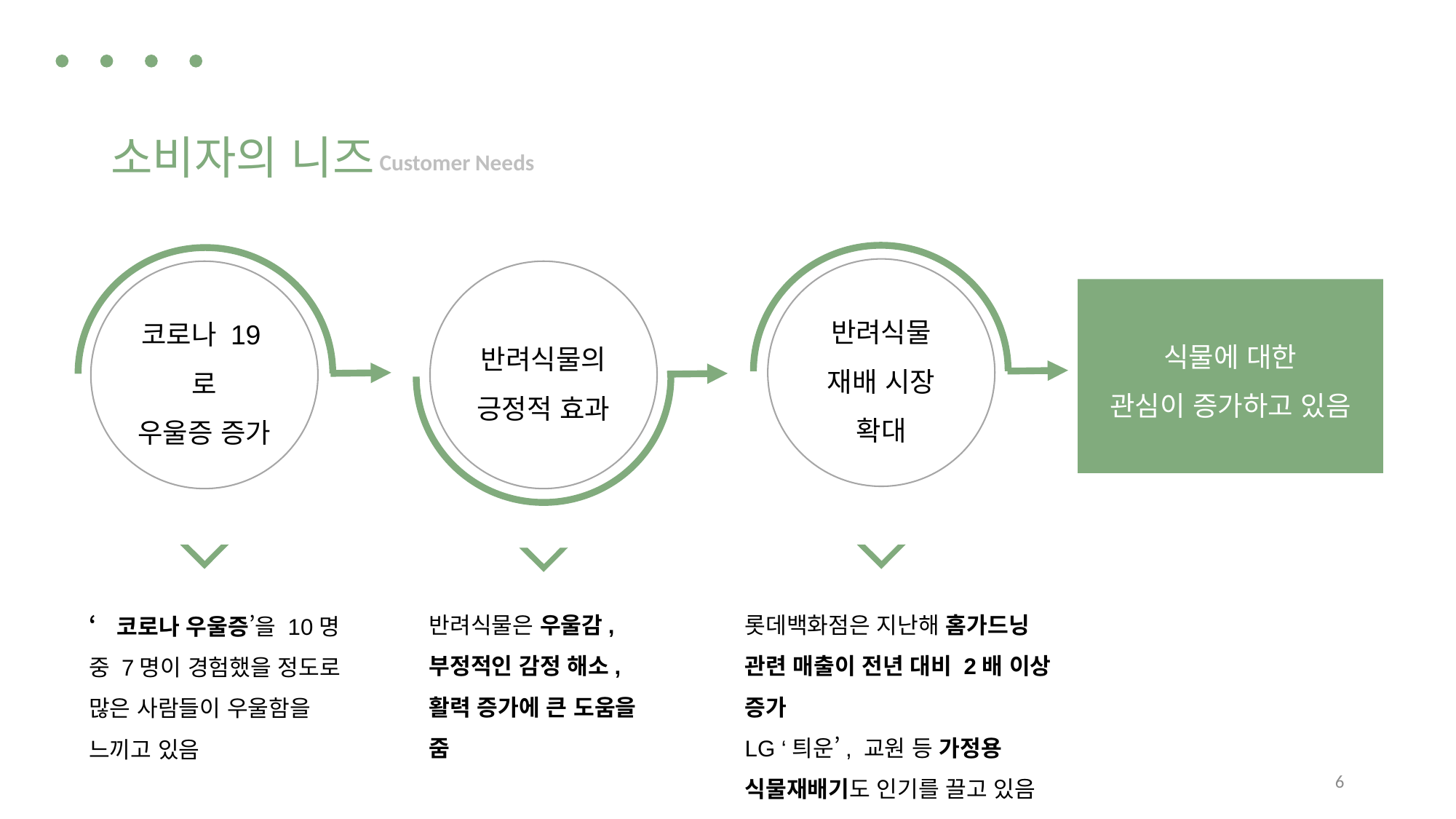

소비자의 니즈
Customer Needs

반려식물
재배 시장
확대
코로나 19로
우울증 증가
반려식물의
긍정적 효과

식물에 대한
관심이 증가하고 있음

반려식물은 우울감, 부정적인 감정 해소, 활력 증가에 큰 도움을 줌
롯데백화점은 지난해 홈가드닝 관련 매출이 전년 대비 2배 이상 증가
LG ‘틔운’, 교원 등 가정용 식물재배기도 인기를 끌고 있음
‘코로나 우울증’을 10명 중 7명이 경험했을 정도로 많은 사람들이 우울함을 느끼고 있음
6